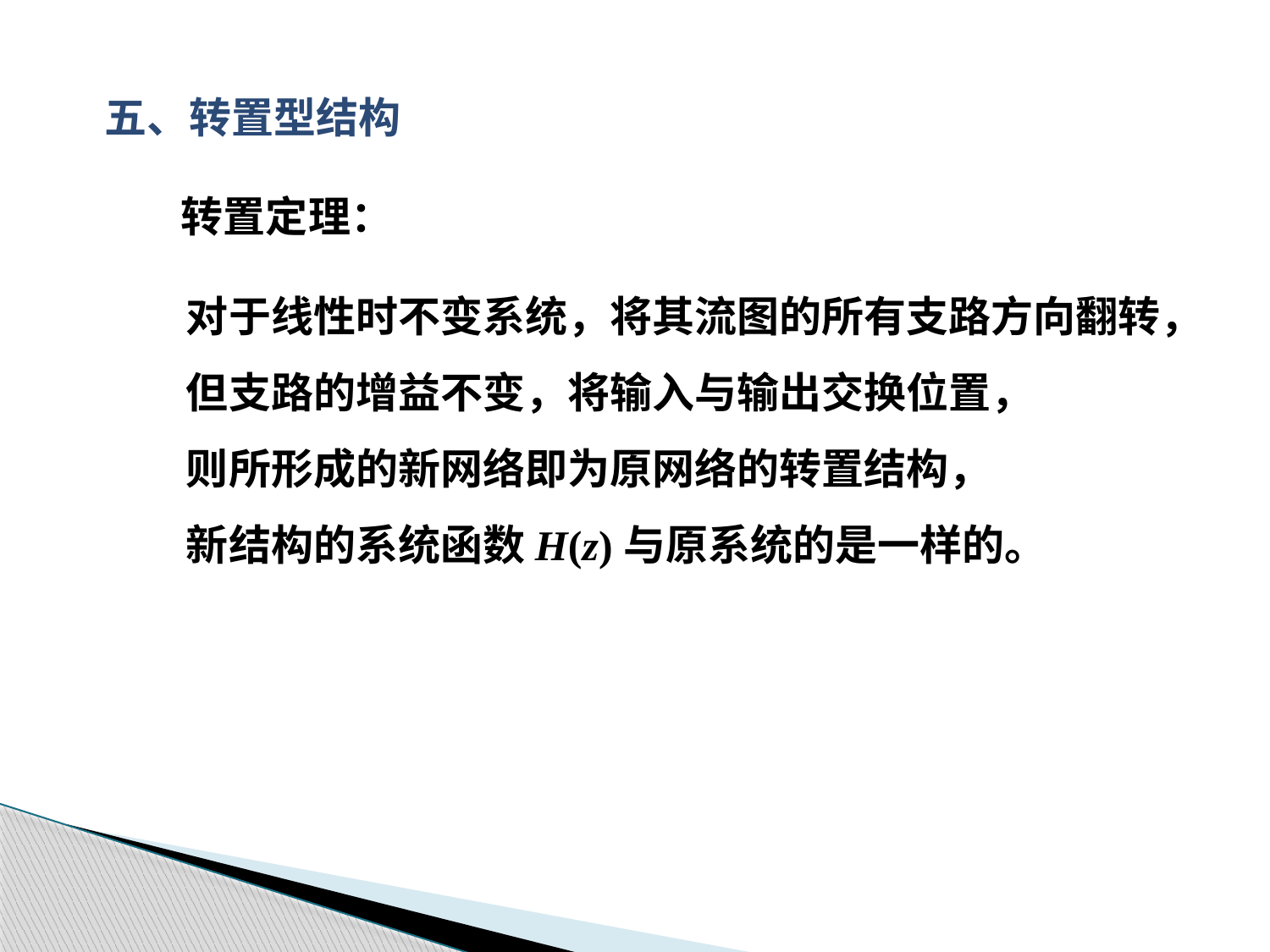

五、转置型结构
转置定理：
对于线性时不变系统，将其流图的所有支路方向翻转，
但支路的增益不变，将输入与输出交换位置，
则所形成的新网络即为原网络的转置结构，
新结构的系统函数H(z)与原系统的是一样的。